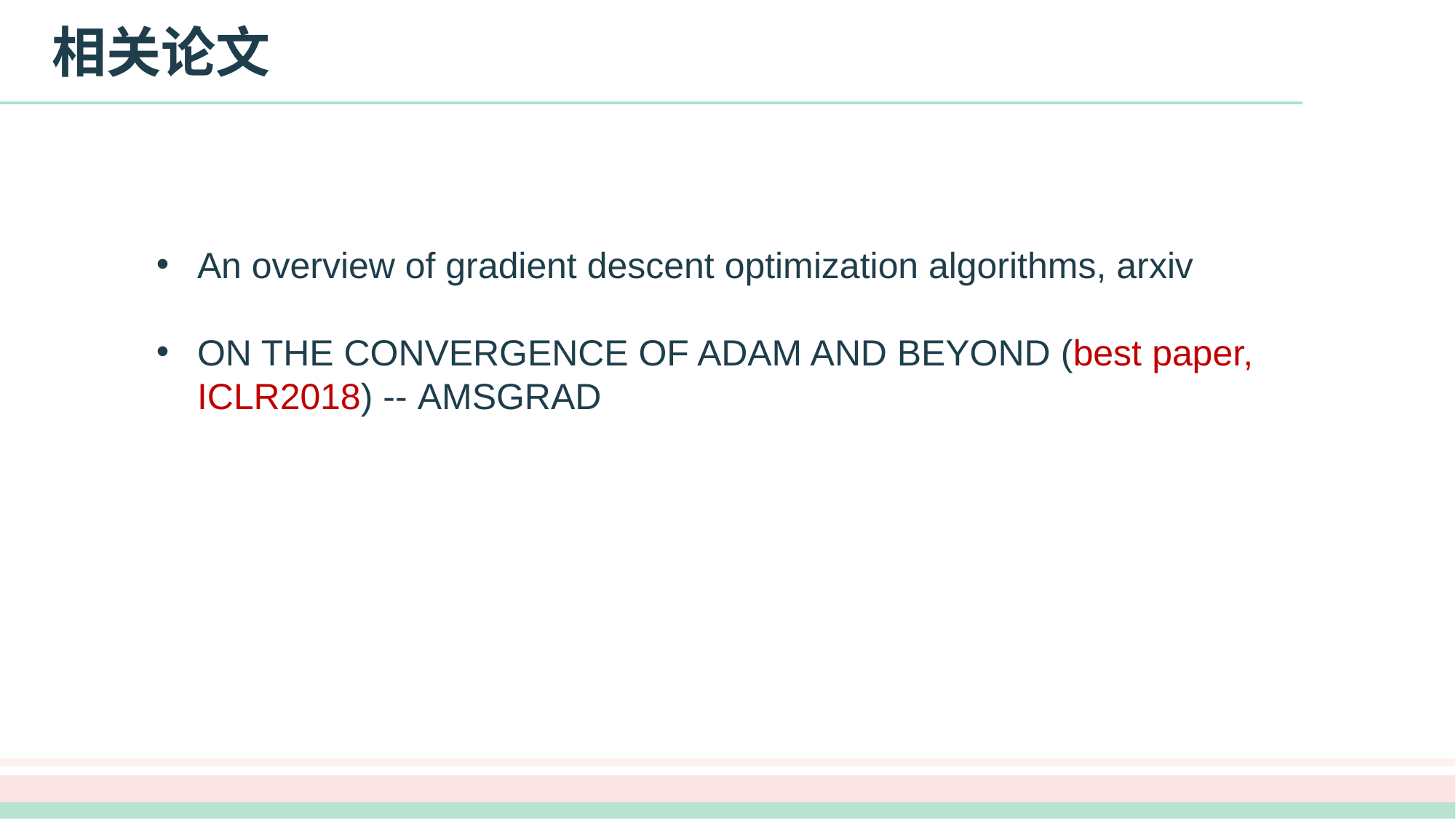

# 相关论文
An overview of gradient descent optimization algorithms, arxiv

ON THE CONVERGENCE OF ADAM AND BEYOND (best paper, ICLR2018) -- AMSGRAD